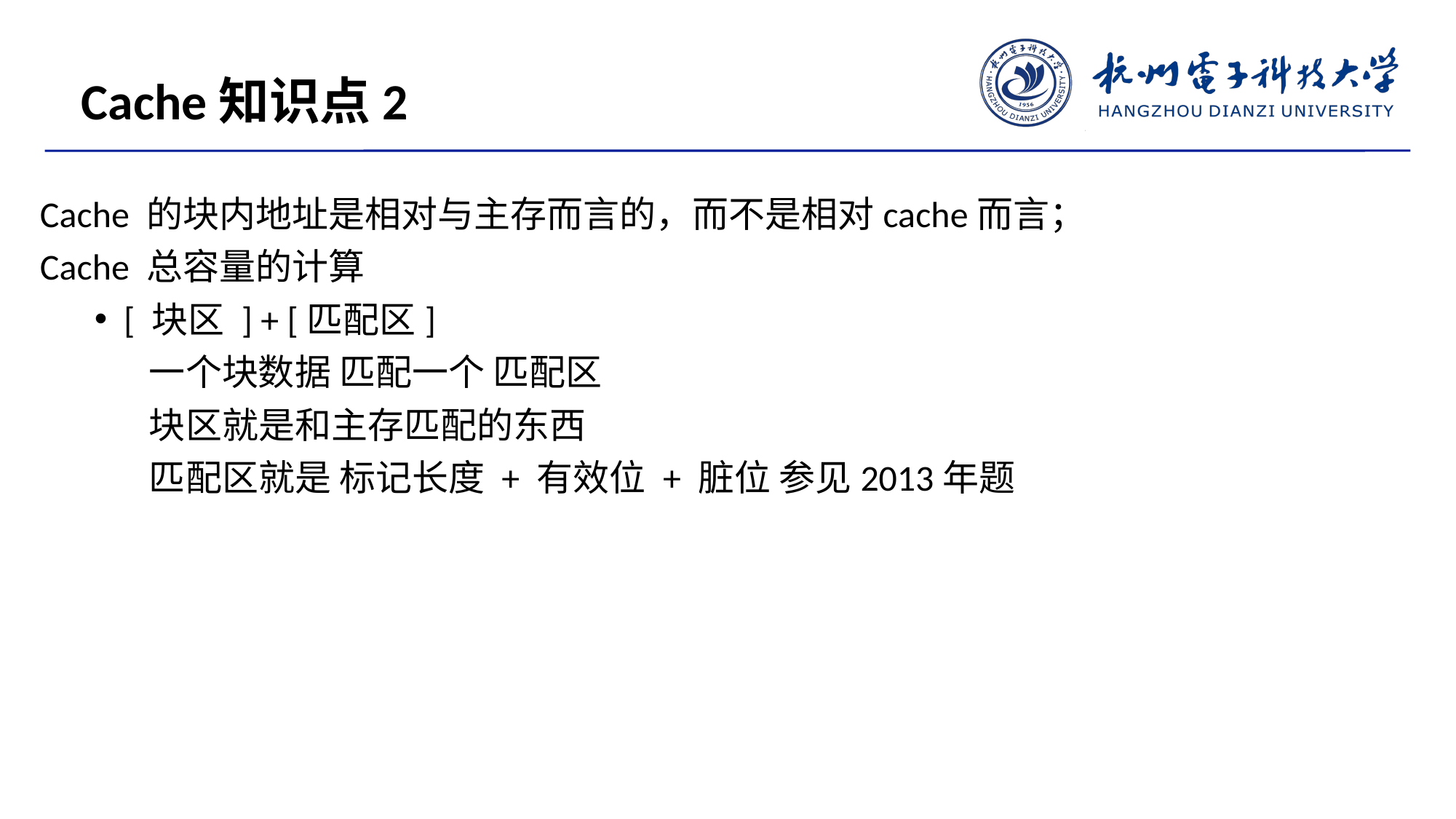

Cache知识点2
Cache 的块内地址是相对与主存而言的，而不是相对cache而言；
Cache 总容量的计算
[ 块区 ] + [匹配区]
	一个块数据 匹配一个 匹配区
	块区就是和主存匹配的东西
	匹配区就是 标记长度 + 有效位 + 脏位 参见2013年题